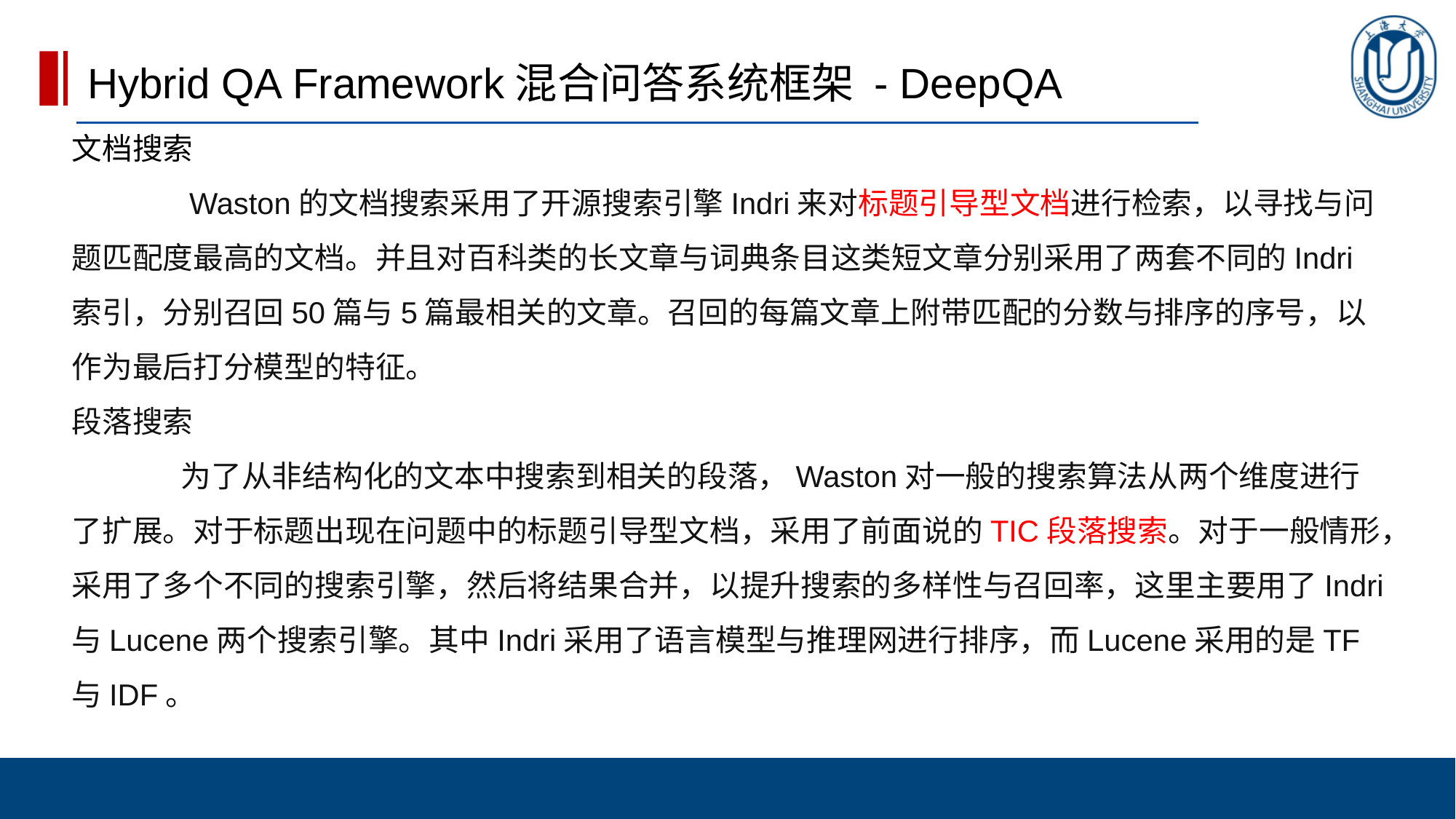

Hybrid QA Framework混合问答系统框架 - DeepQA
文档搜索
	 Waston的文档搜索采用了开源搜索引擎Indri来对标题引导型文档进行检索，以寻找与问题匹配度最高的文档。并且对百科类的长文章与词典条目这类短文章分别采用了两套不同的Indri索引，分别召回50篇与5篇最相关的文章。召回的每篇文章上附带匹配的分数与排序的序号，以作为最后打分模型的特征。
段落搜索
	为了从非结构化的文本中搜索到相关的段落，Waston对一般的搜索算法从两个维度进行了扩展。对于标题出现在问题中的标题引导型文档，采用了前面说的TIC段落搜索。对于一般情形，采用了多个不同的搜索引擎，然后将结果合并，以提升搜索的多样性与召回率，这里主要用了Indri与Lucene两个搜索引擎。其中Indri采用了语言模型与推理网进行排序，而Lucene采用的是TF与IDF。